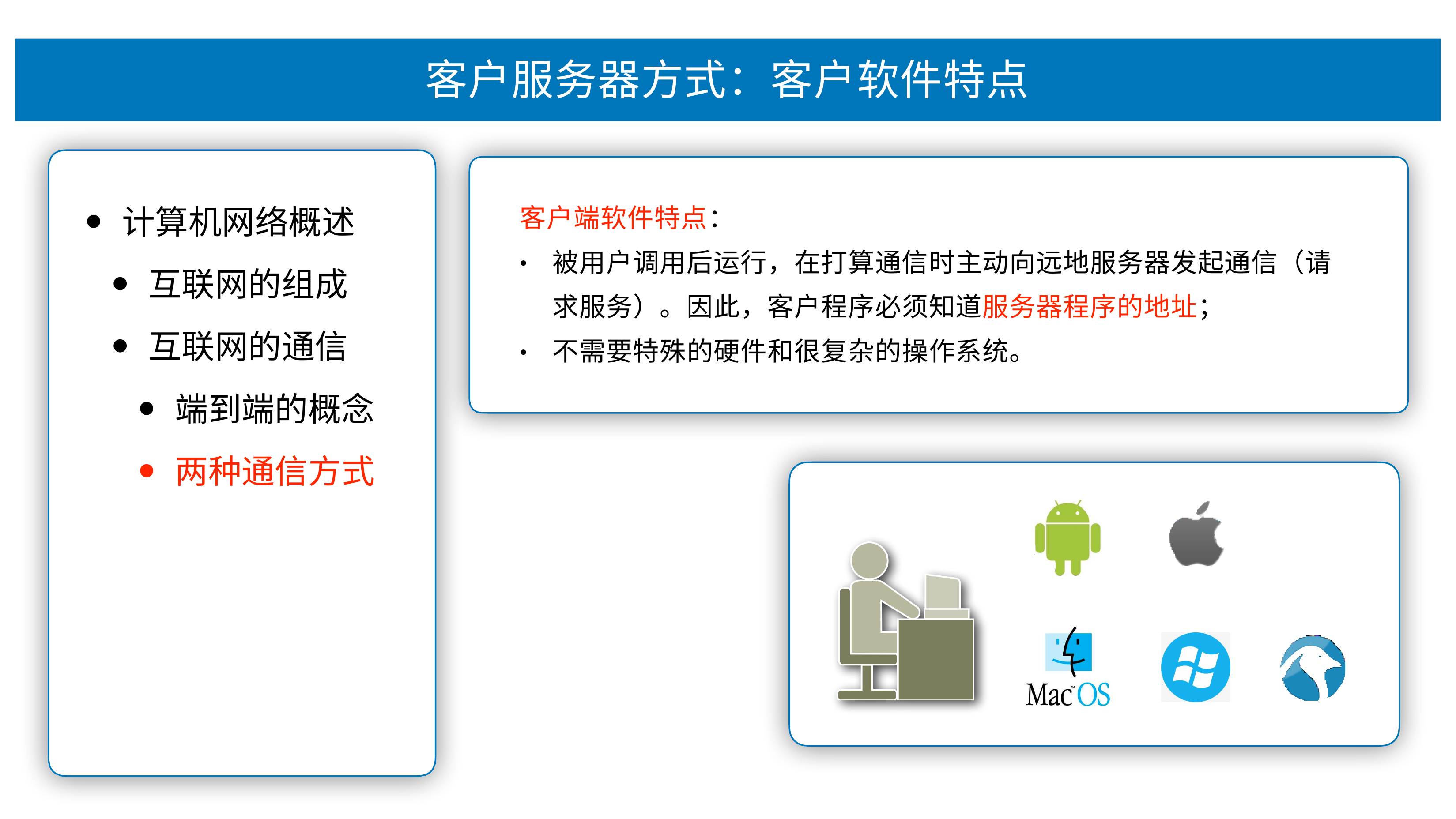

# 客户服务器⽅式：客户软件特点

计算机⽹络概述
互联⽹的组成
互联⽹的通信
端到端的概念
两种通信⽅式
客户端软件特点：
被⽤户调⽤后运⾏，在打算通信时主动向远地服务器发起通信（请 求服务）。因此，客户程序必须知道服务器程序的地址；
不需要特殊的硬件和很复杂的操作系统。
•
•